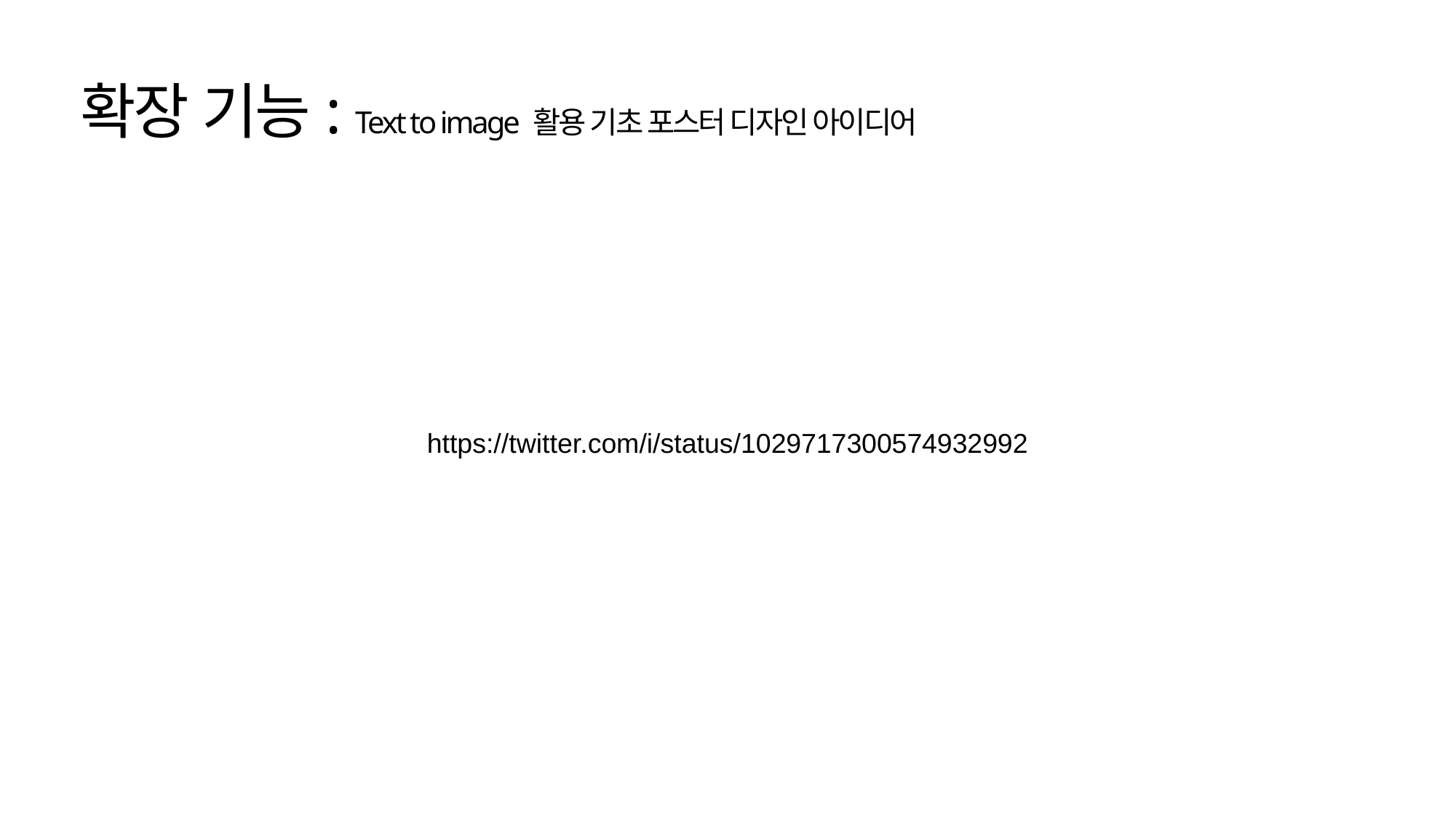

확장 기능: Text to image 활용 기초 포스터 디자인 아이디어
https://twitter.com/i/status/1029717300574932992